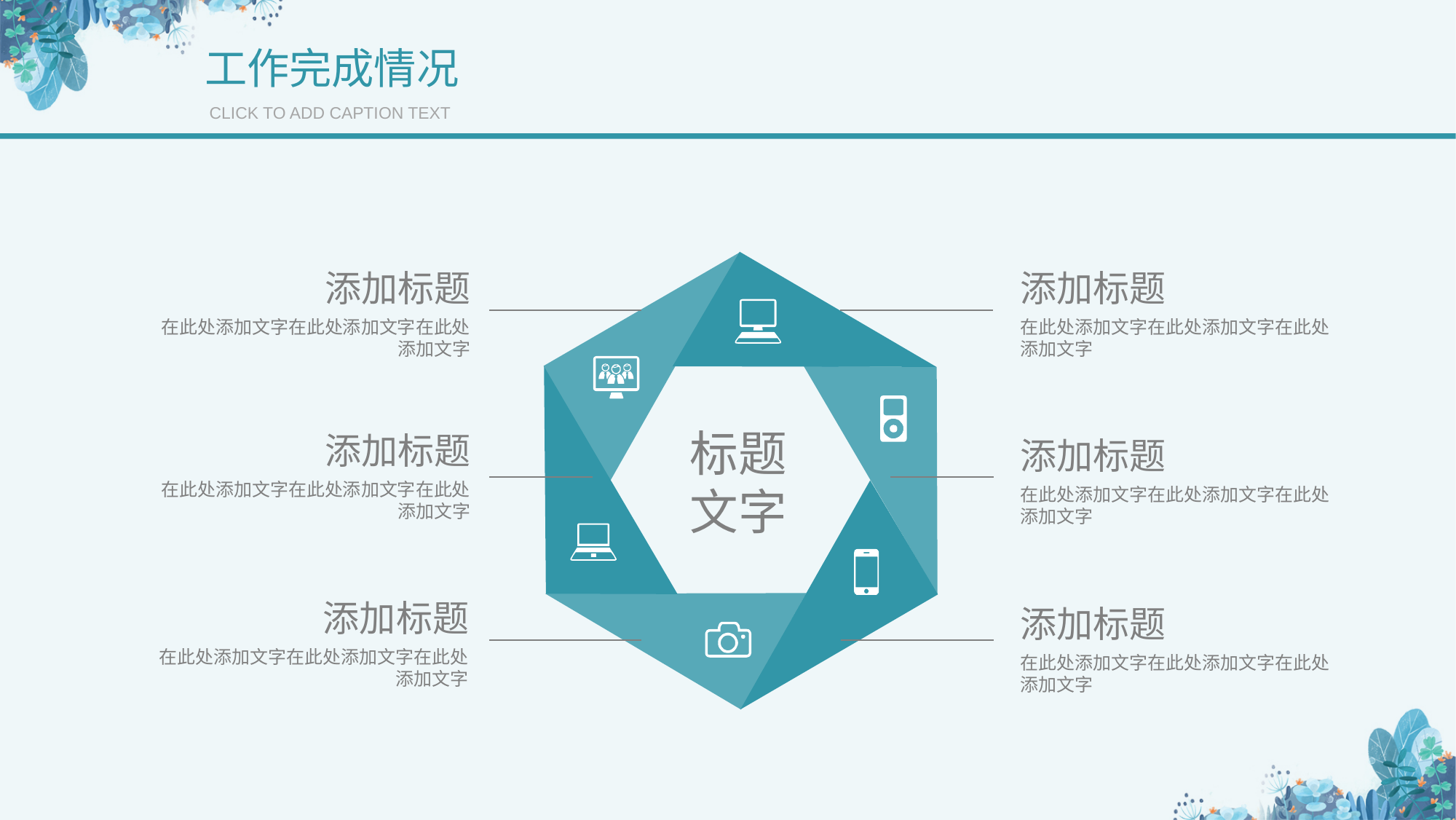

工作完成情况
CLICK TO ADD CAPTION TEXT

标题
文字

添加标题
在此处添加文字在此处添加文字在此处添加文字
添加标题
在此处添加文字在此处添加文字在此处添加文字
添加标题
在此处添加文字在此处添加文字在此处添加文字
添加标题
在此处添加文字在此处添加文字在此处添加文字
添加标题
在此处添加文字在此处添加文字在此处添加文字
添加标题
在此处添加文字在此处添加文字在此处添加文字